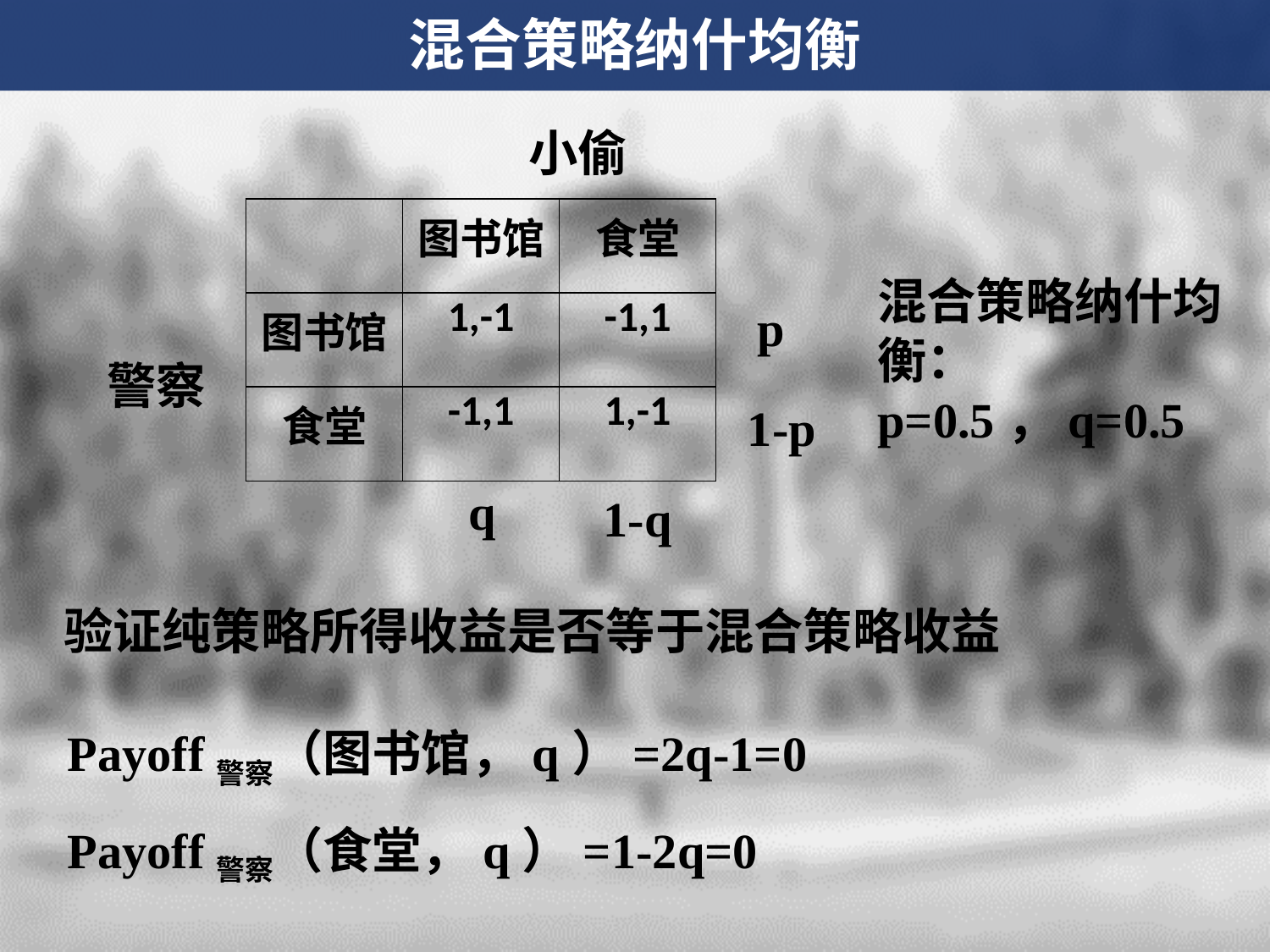

混合策略纳什均衡

小偷
|  | 图书馆 | 食堂 |
| --- | --- | --- |
| 图书馆 | 1,-1 | -1,1 |
| 食堂 | -1,1 | 1,-1 |
混合策略纳什均衡：
p=0.5，q=0.5
p
警察
1-p
q
1-q
验证纯策略所得收益是否等于混合策略收益
Payoff警察（图书馆，q）=2q-1=0
Payoff警察（食堂，q）=1-2q=0